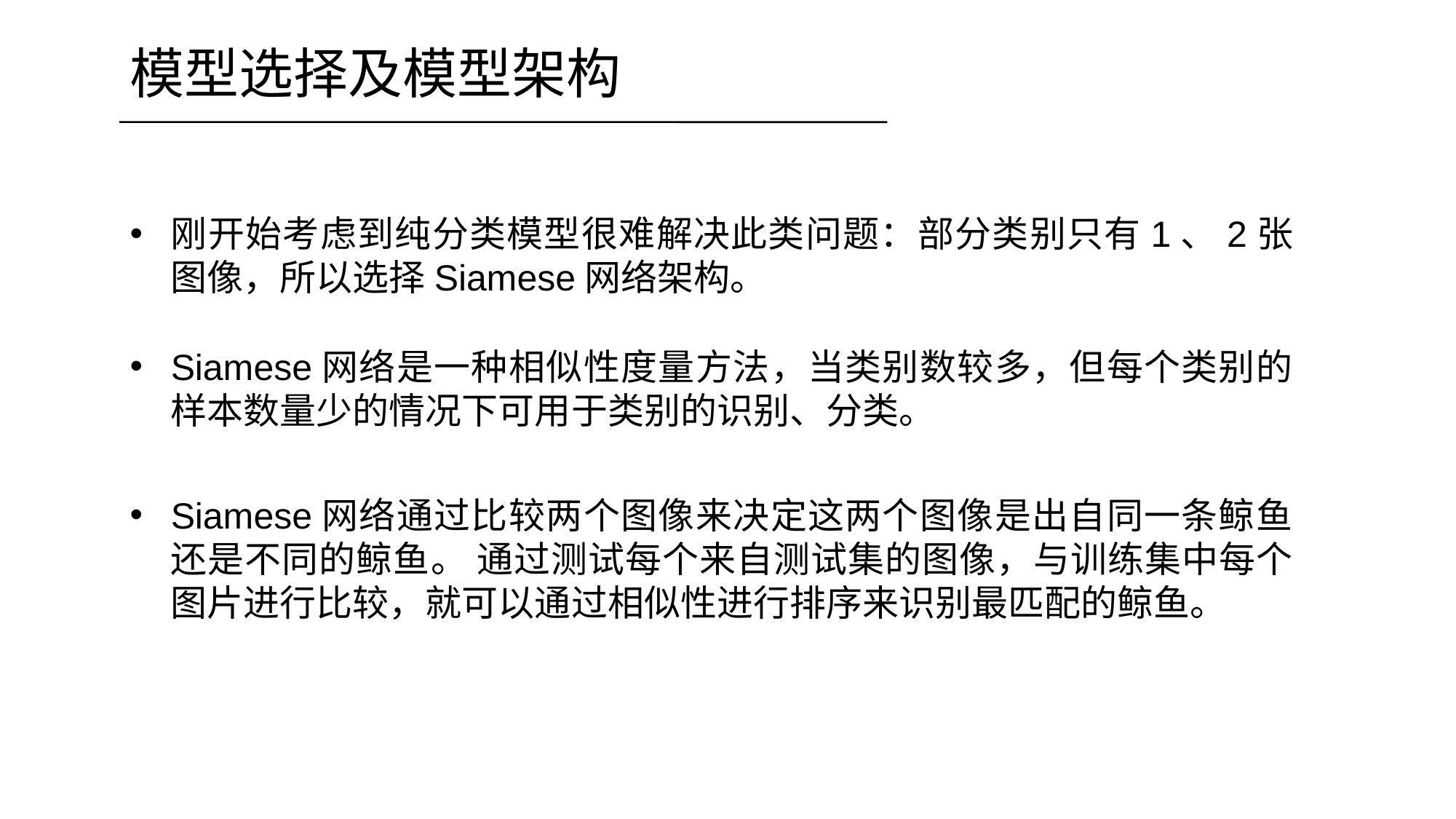

模型选择及模型架构

刚开始考虑到纯分类模型很难解决此类问题：部分类别只有1、2张图像，所以选择Siamese网络架构。
Siamese网络是一种相似性度量方法，当类别数较多，但每个类别的样本数量少的情况下可用于类别的识别、分类。
Siamese网络通过比较两个图像来决定这两个图像是出自同一条鲸鱼还是不同的鲸鱼。 通过测试每个来自测试集的图像，与训练集中每个图片进行比较，就可以通过相似性进行排序来识别最匹配的鲸鱼。